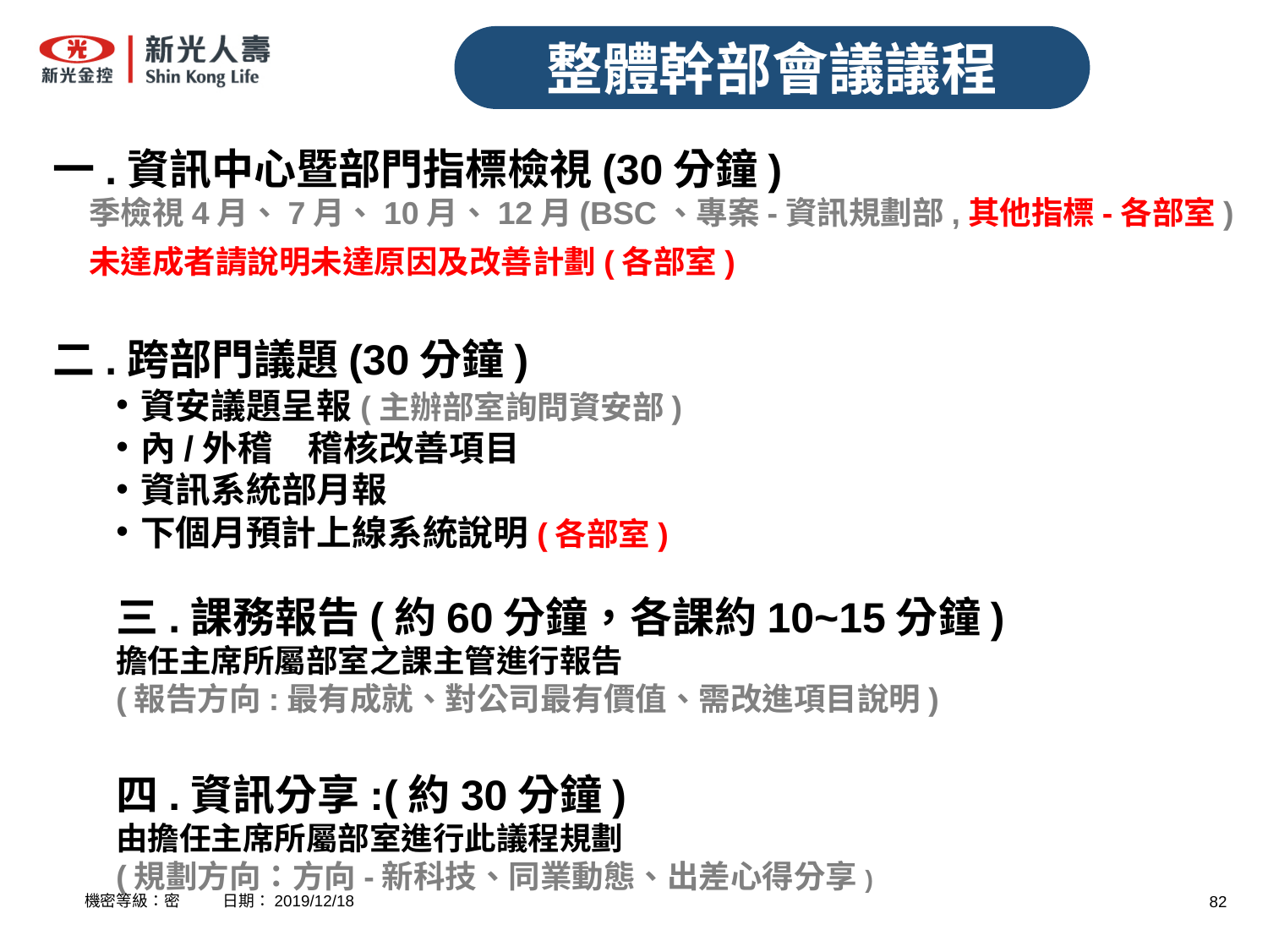

整體幹部會議議程
一.資訊中心暨部門指標檢視(30分鐘)
    季檢視4月、7月、10月、12月(BSC、專案-資訊規劃部,其他指標-各部室)
    未達成者請說明未達原因及改善計劃(各部室)

二.跨部門議題(30分鐘)
資安議題呈報(主辦部室詢問資安部)
內/外稽　稽核改善項目
資訊系統部月報
下個月預計上線系統說明(各部室)

三.課務報告(約60分鐘，各課約10~15分鐘)
擔任主席所屬部室之課主管進行報告
(報告方向:最有成就、對公司最有價值、需改進項目說明)

四.資訊分享:(約30分鐘)
由擔任主席所屬部室進行此議程規劃
(規劃方向：方向-新科技、同業動態、出差心得分享)
機密等級：密            日期：2019/12/18